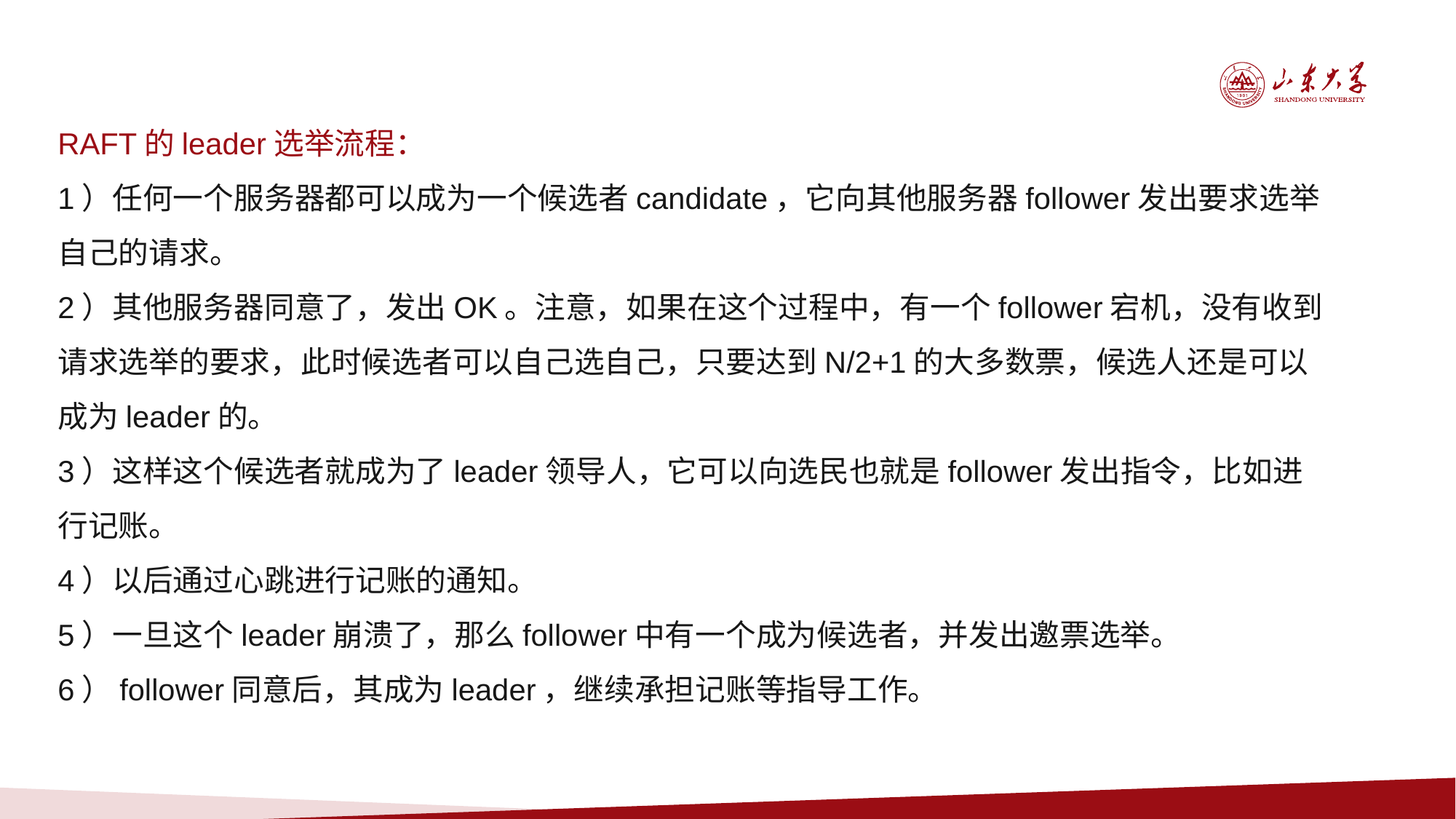

RAFT的leader选举流程：
1）任何一个服务器都可以成为一个候选者candidate，它向其他服务器follower发出要求选举自己的请求。
2）其他服务器同意了，发出OK。注意，如果在这个过程中，有一个follower宕机，没有收到请求选举的要求，此时候选者可以自己选自己，只要达到N/2+1的大多数票，候选人还是可以成为leader的。
3）这样这个候选者就成为了leader领导人，它可以向选民也就是follower发出指令，比如进行记账。
4）以后通过心跳进行记账的通知。
5）一旦这个leader崩溃了，那么follower中有一个成为候选者，并发出邀票选举。
6）follower同意后，其成为leader，继续承担记账等指导工作。